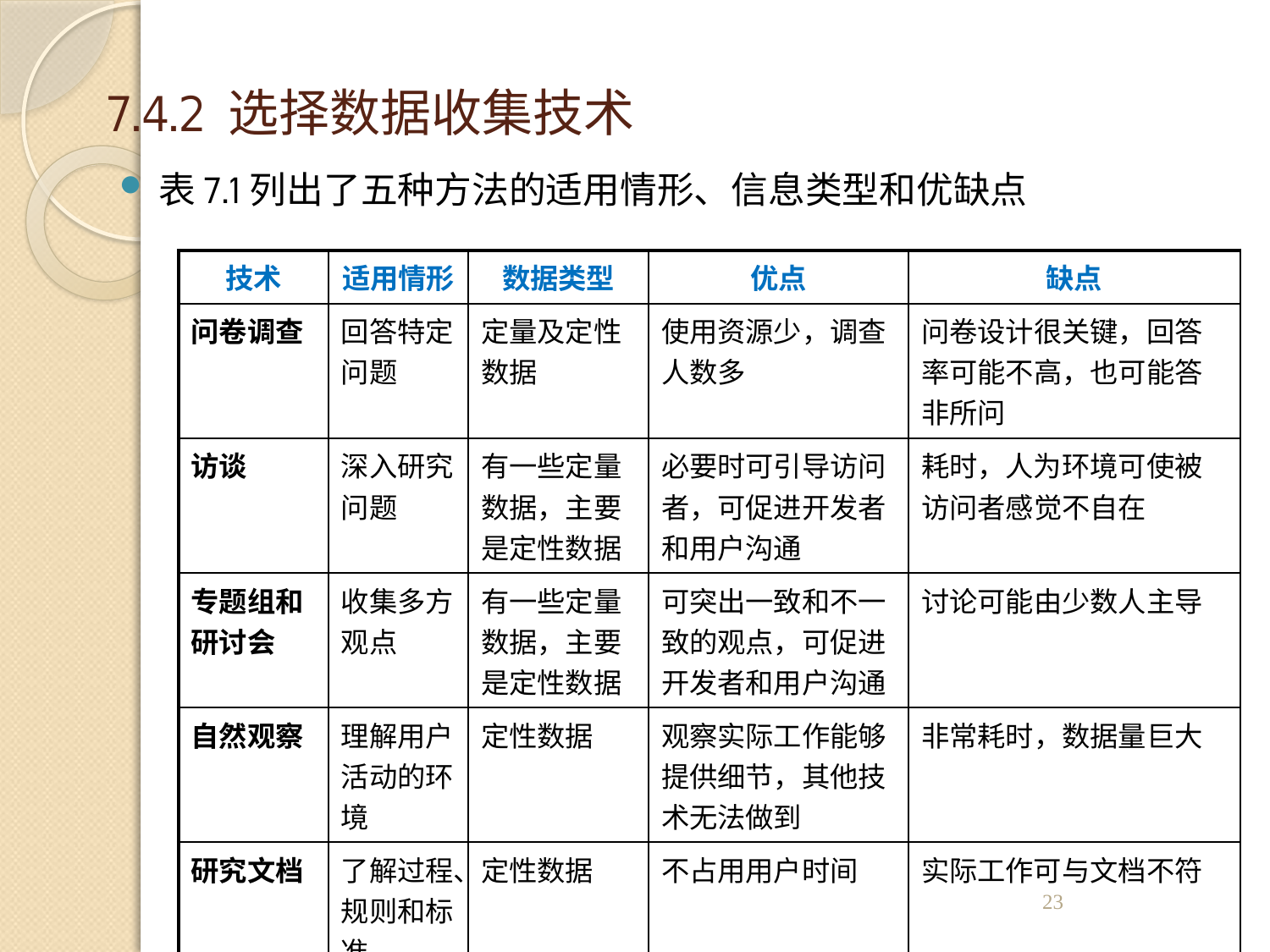

# 7.4.2 选择数据收集技术
表7.1列出了五种方法的适用情形、信息类型和优缺点

| 技术 | 适用情形 | 数据类型 | 优点 | 缺点 |
| --- | --- | --- | --- | --- |
| 问卷调查 | 回答特定问题 | 定量及定性数据 | 使用资源少，调查人数多 | 问卷设计很关键，回答率可能不高，也可能答非所问 |
| 访谈 | 深入研究问题 | 有一些定量数据，主要是定性数据 | 必要时可引导访问者，可促进开发者和用户沟通 | 耗时，人为环境可使被访问者感觉不自在 |
| 专题组和研讨会 | 收集多方观点 | 有一些定量数据，主要是定性数据 | 可突出一致和不一致的观点，可促进开发者和用户沟通 | 讨论可能由少数人主导 |
| 自然观察 | 理解用户活动的环境 | 定性数据 | 观察实际工作能够提供细节，其他技术无法做到 | 非常耗时，数据量巨大 |
| 研究文档 | 了解过程、规则和标准 | 定性数据 | 不占用用户时间 | 实际工作可与文档不符 |
23